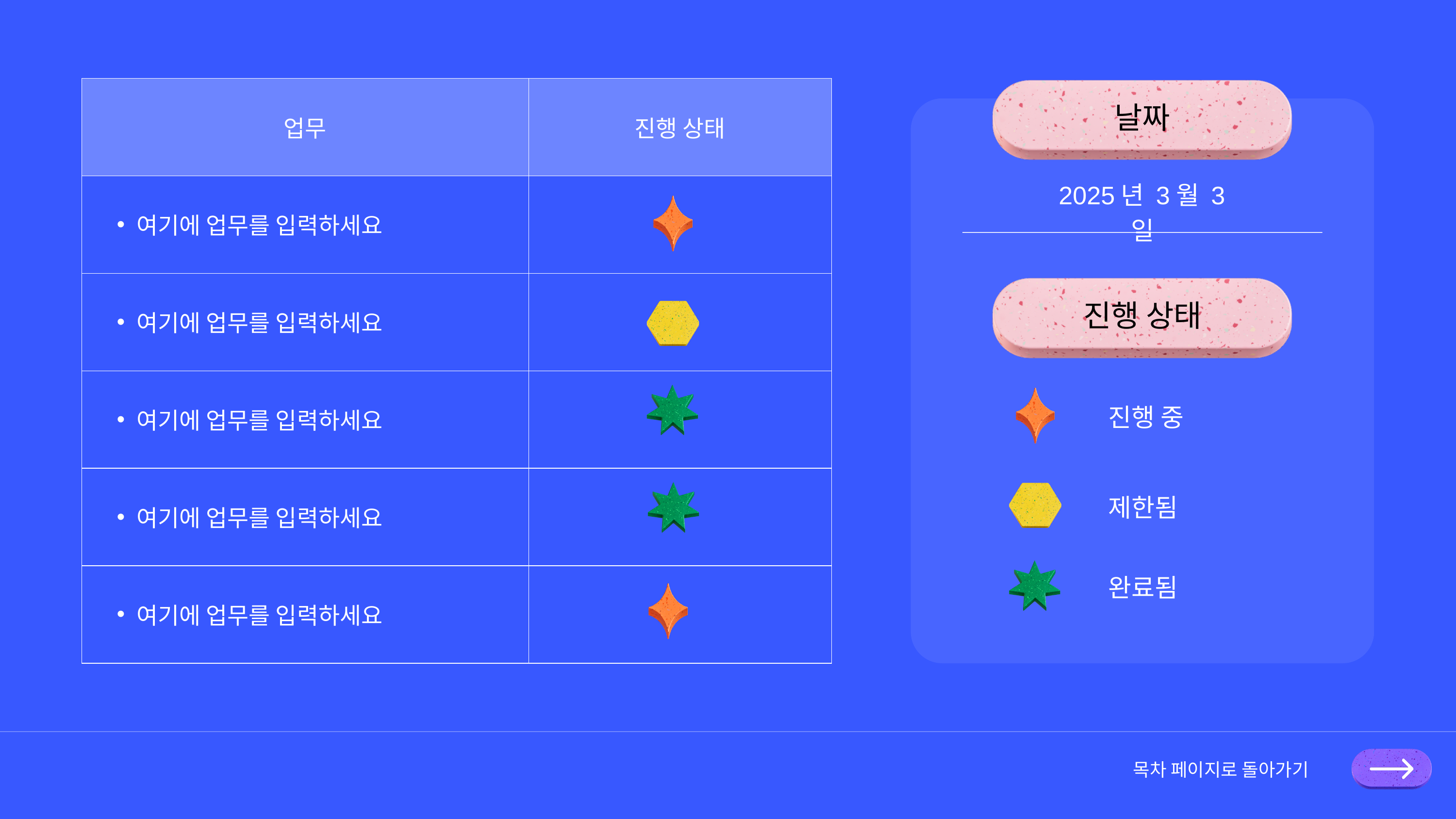

| 업무 | 진행 상태 |
| --- | --- |
| 여기에 업무를 입력하세요 |  |
| 여기에 업무를 입력하세요 |  |
| 여기에 업무를 입력하세요 |  |
| 여기에 업무를 입력하세요 |  |
| 여기에 업무를 입력하세요 |  |

날짜
2025년 3월 3일

진행 상태

진행 중

제한됨

완료됨

목차 페이지로 돌아가기